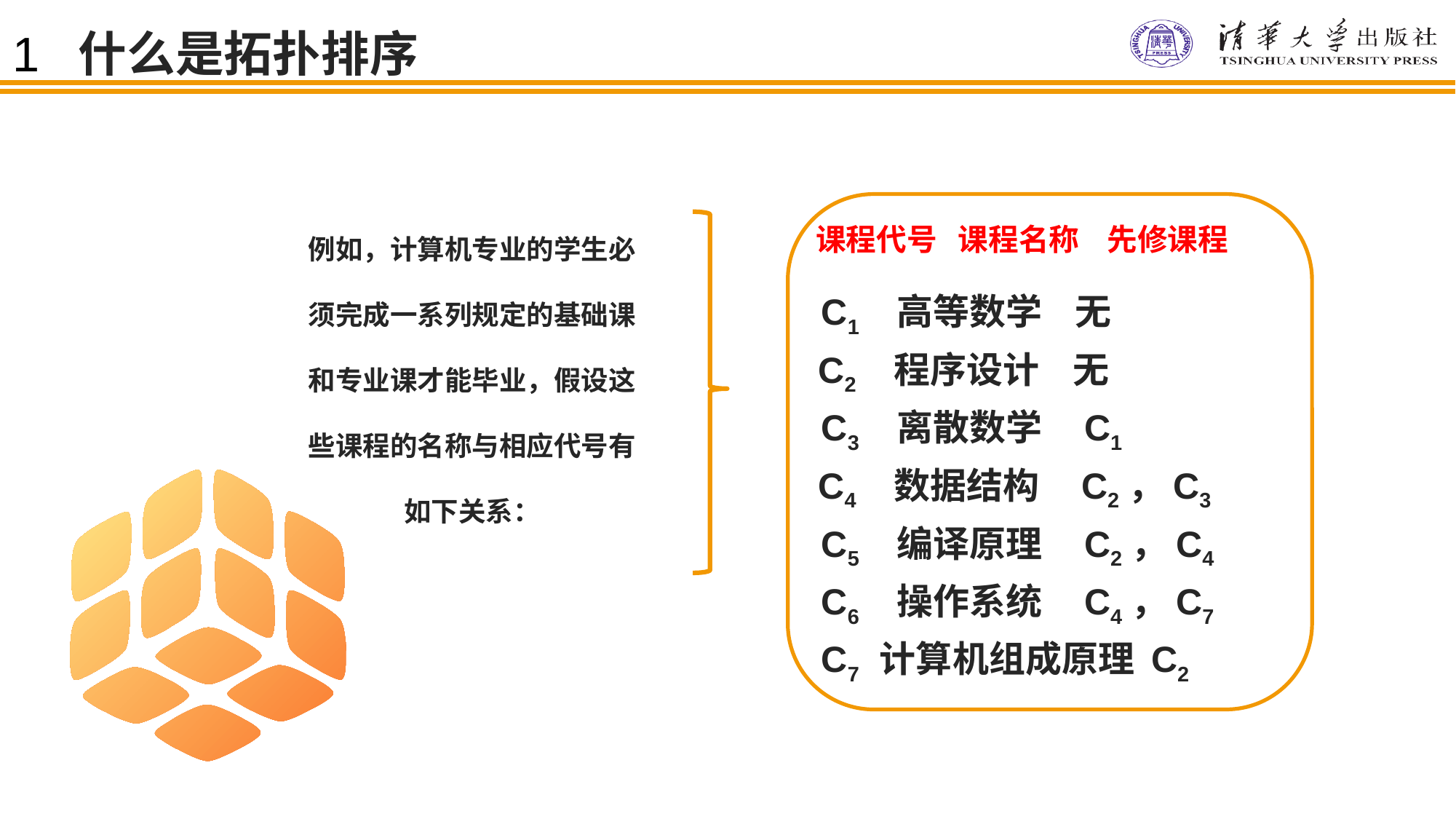

1  什么是拓扑排序
例如，计算机专业的学生必须完成一系列规定的基础课和专业课才能毕业，假设这些课程的名称与相应代号有如下关系：

课程代号   课程名称    先修课程

  C1     高等数学    无
   C2     程序设计    无
  C3     离散数学    C1
   C4     数据结构    C2，C3
  C5     编译原理    C2，C4
  C6     操作系统    C4，C7
  C7  计算机组成原理 C2